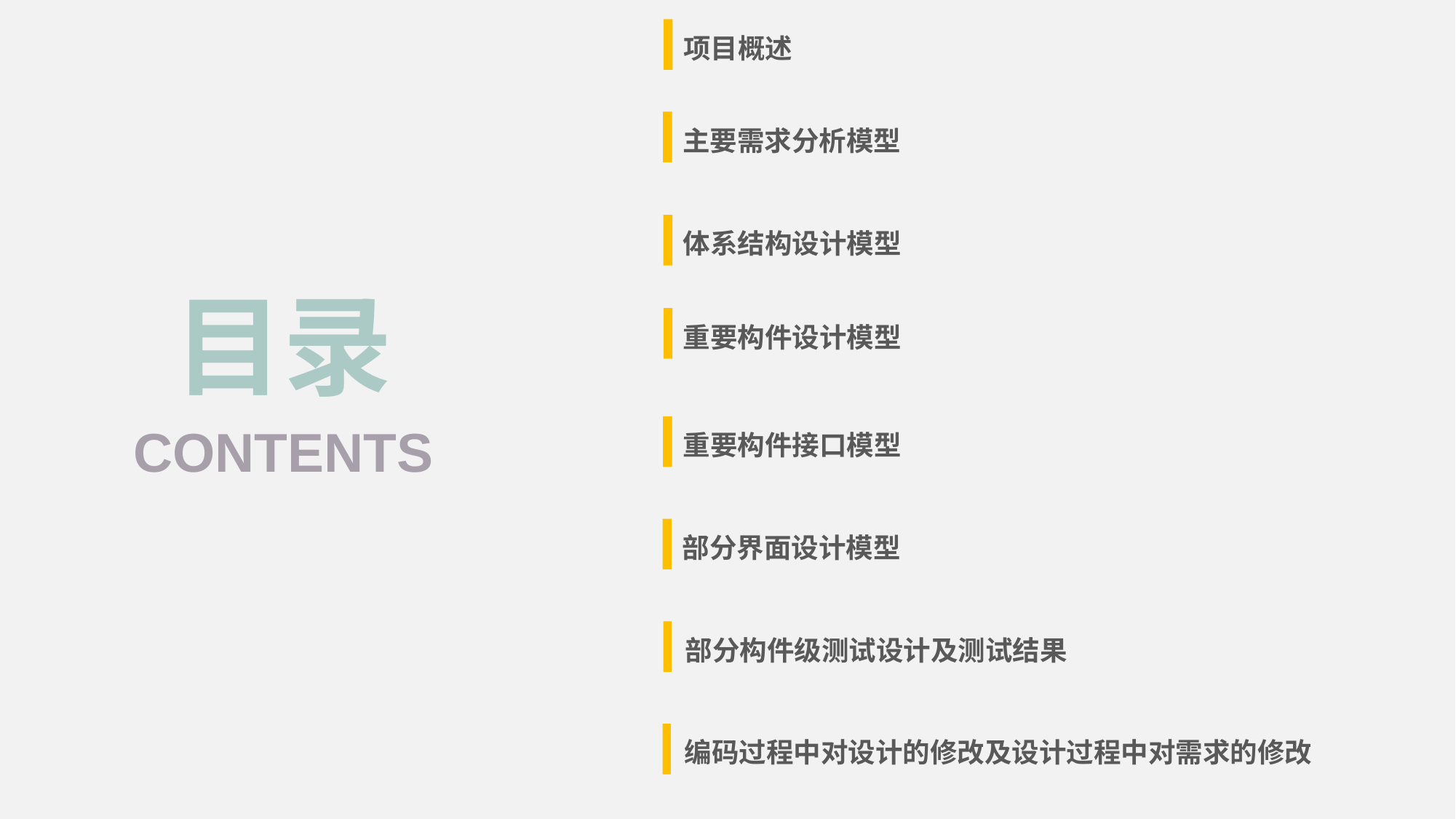

项目概述

主要需求分析模型

体系结构设计模型
目录

重要构件设计模型

重要构件接口模型
CONTENTS

部分界面设计模型

部分构件级测试设计及测试结果

编码过程中对设计的修改及设计过程中对需求的修改